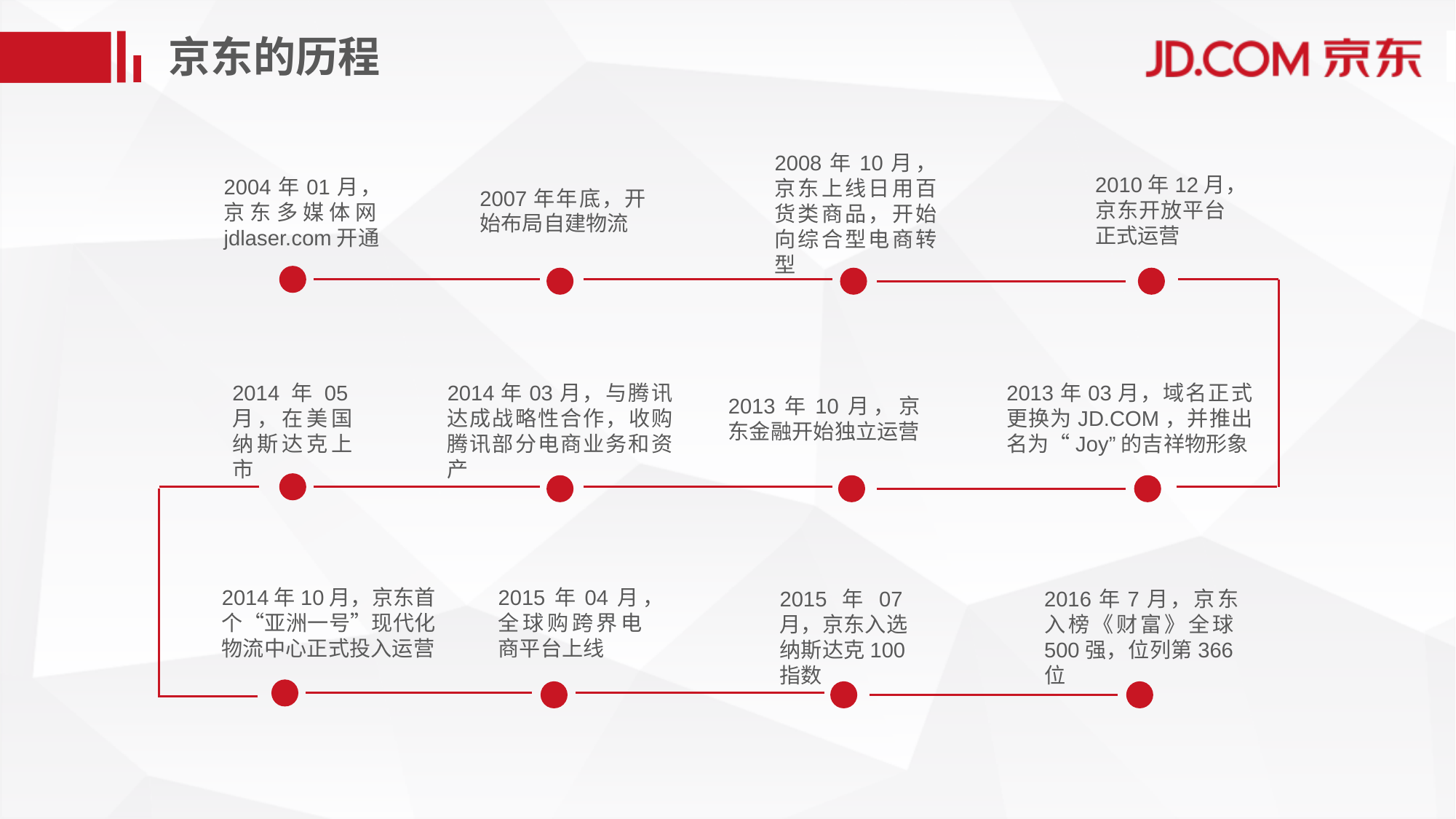

京东的历程

2008年10月，京东上线日用百货类商品，开始向综合型电商转型
2010年12月，京东开放平台正式运营
2004年01月，京东多媒体网jdlaser.com开通
2007年年底，开始布局自建物流

2014年05月，在美国纳斯达克上市
2014年03月，与腾讯达成战略性合作，收购腾讯部分电商业务和资产
2013年03月，域名正式更换为JD.COM，并推出名为“Joy”的吉祥物形象
2013年10月，京东金融开始独立运营

2014年10月，京东首个“亚洲一号”现代化物流中心正式投入运营

2015年04月，全球购跨界电商平台上线
2015年07月，京东入选纳斯达克100指数
2016年7月，京东入榜《财富》全球500强，位列第366位